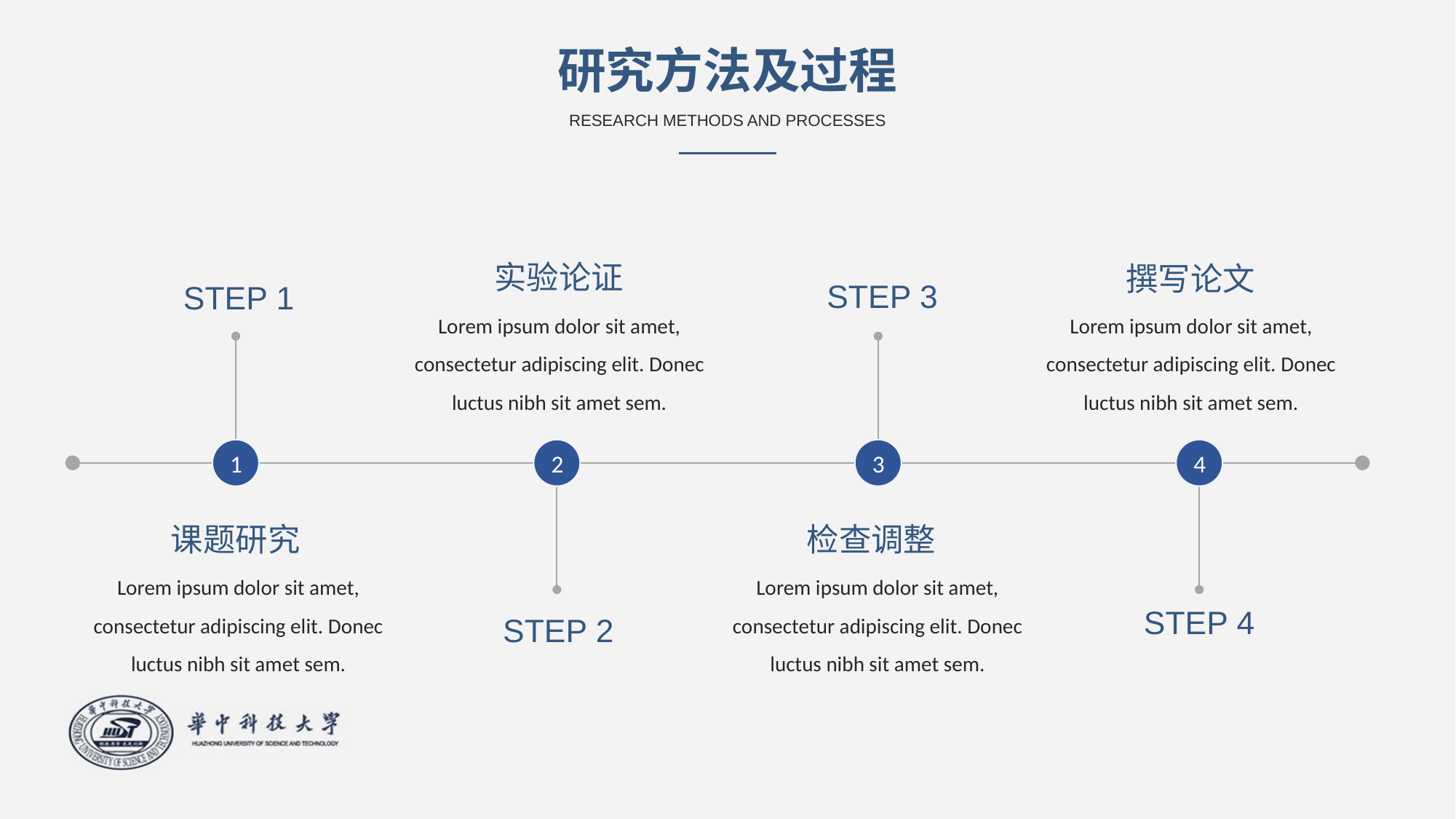

研究方法及过程
RESEARCH METHODS AND PROCESSES
实验论证
撰写论文
STEP 3
STEP 1
Lorem ipsum dolor sit amet, consectetur adipiscing elit. Donec luctus nibh sit amet sem.
Lorem ipsum dolor sit amet, consectetur adipiscing elit. Donec luctus nibh sit amet sem.
1
2
3
4
课题研究
检查调整
Lorem ipsum dolor sit amet, consectetur adipiscing elit. Donec luctus nibh sit amet sem.
Lorem ipsum dolor sit amet, consectetur adipiscing elit. Donec luctus nibh sit amet sem.
STEP 4
STEP 2